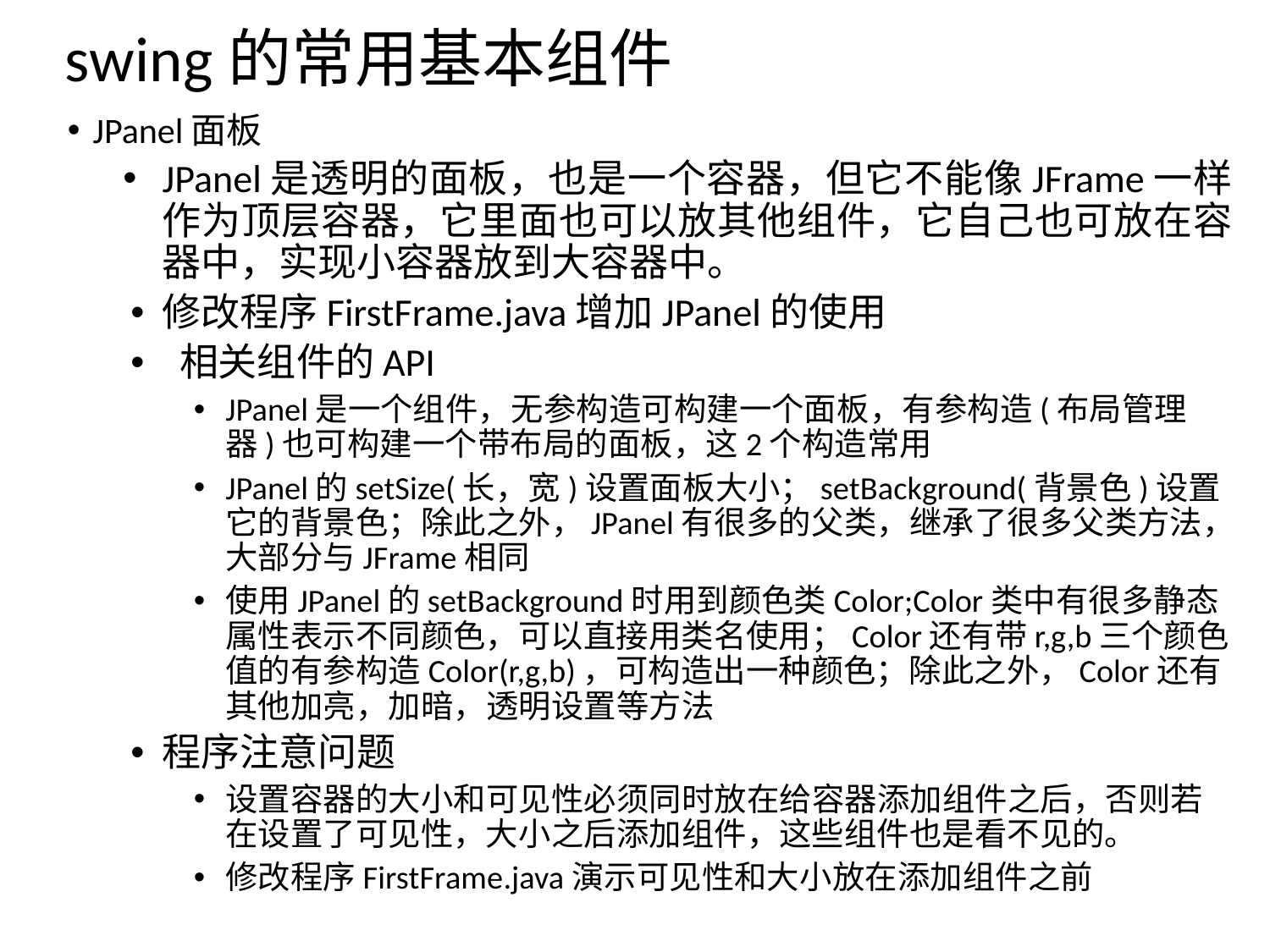

swing的常用基本组件
JPanel面板
JPanel是透明的面板，也是一个容器，但它不能像JFrame一样作为顶层容器，它里面也可以放其他组件，它自己也可放在容器中，实现小容器放到大容器中。
修改程序FirstFrame.java增加JPanel的使用
 相关组件的API
JPanel是一个组件，无参构造可构建一个面板，有参构造(布局管理器)也可构建一个带布局的面板，这2个构造常用
JPanel的setSize(长，宽)设置面板大小；setBackground(背景色)设置它的背景色；除此之外，JPanel有很多的父类，继承了很多父类方法，大部分与JFrame相同
使用JPanel的setBackground时用到颜色类Color;Color类中有很多静态属性表示不同颜色，可以直接用类名使用；Color还有带r,g,b三个颜色值的有参构造Color(r,g,b)，可构造出一种颜色；除此之外，Color还有其他加亮，加暗，透明设置等方法
程序注意问题
设置容器的大小和可见性必须同时放在给容器添加组件之后，否则若在设置了可见性，大小之后添加组件，这些组件也是看不见的。
修改程序FirstFrame.java演示可见性和大小放在添加组件之前